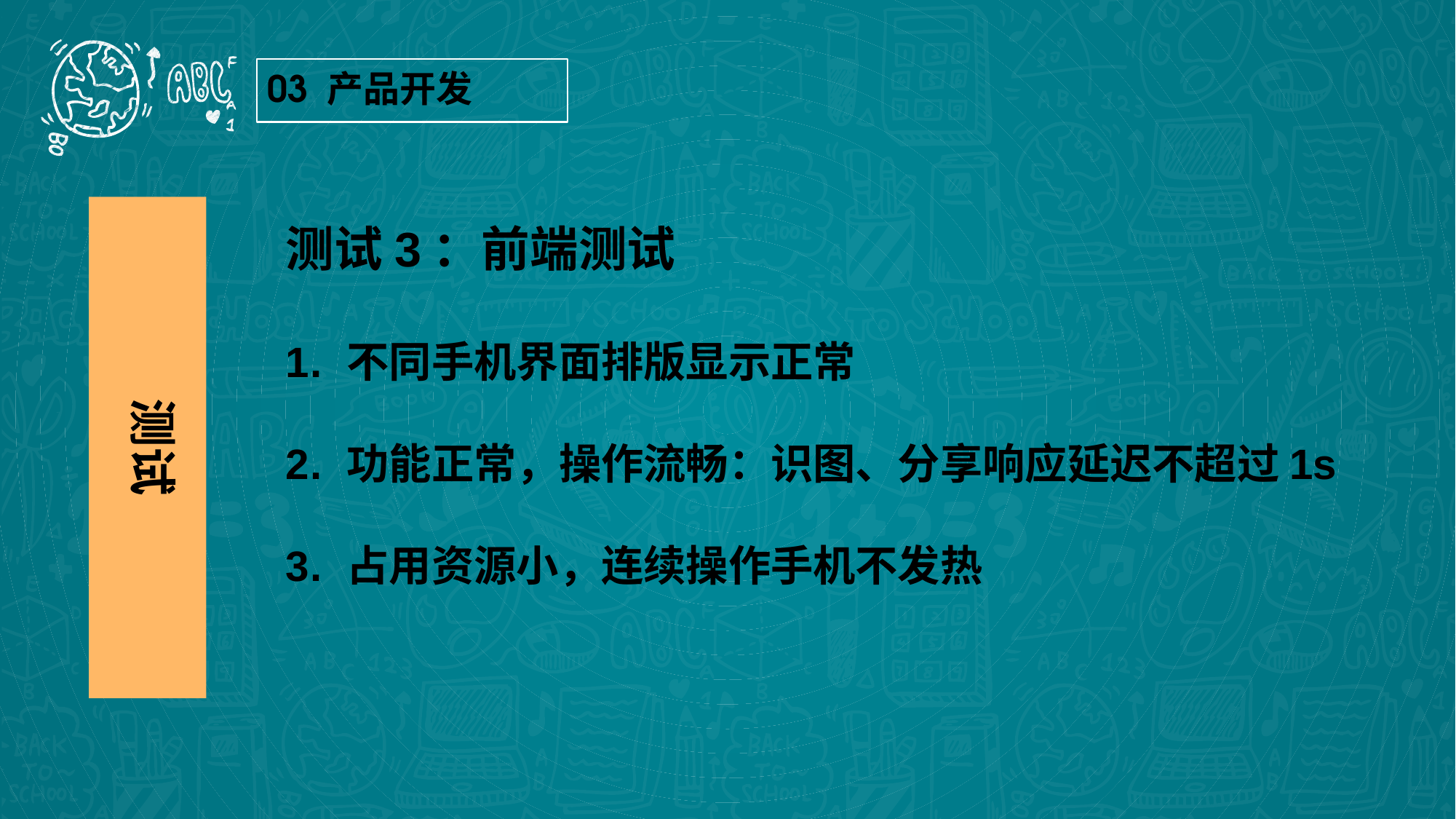

03 产品开发

测试3：前端测试

不同手机界面排版显示正常

功能正常，操作流畅：识图、分享响应延迟不超过1s

占用资源小，连续操作手机不发热
测试